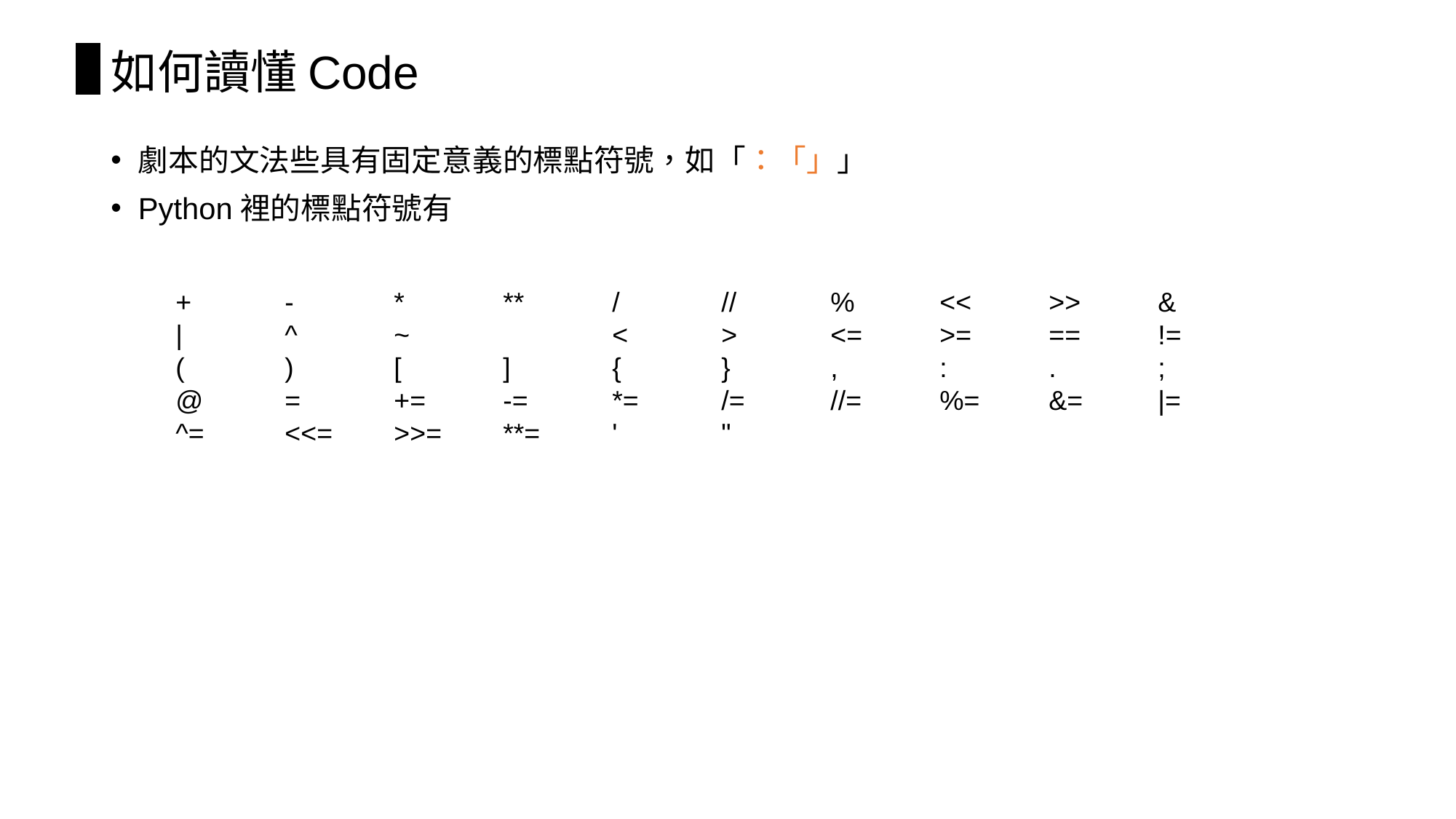

# 如何讀懂Code
劇本的文法些具有固定意義的標點符號，如「：「」」
Python裡的標點符號有
+	-	*	**	/	//	%	<<	>>	&
|	^	~		<	>	<=	>=	==	!=
(	)	[	]	{	}	,	:	.	;
@	=	+=	-=	*=	/=	//=	%=	&=	|=
^=	<<=	>>=	**=	'	"